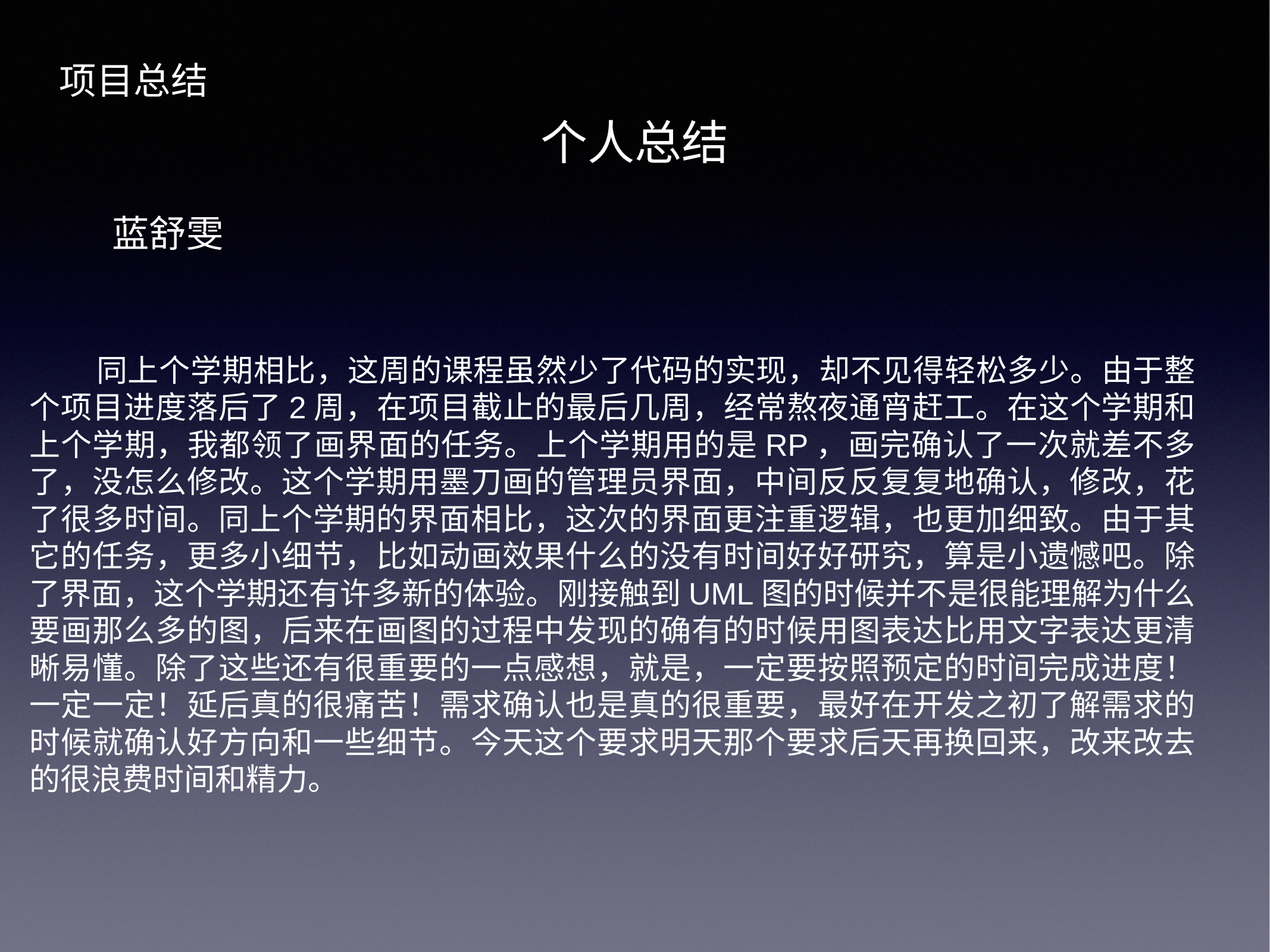

项目总结
个人总结
蓝舒雯
同上个学期相比，这周的课程虽然少了代码的实现，却不见得轻松多少。由于整个项目进度落后了2周，在项目截止的最后几周，经常熬夜通宵赶工。在这个学期和上个学期，我都领了画界面的任务。上个学期用的是RP，画完确认了一次就差不多了，没怎么修改。这个学期用墨刀画的管理员界面，中间反反复复地确认，修改，花了很多时间。同上个学期的界面相比，这次的界面更注重逻辑，也更加细致。由于其它的任务，更多小细节，比如动画效果什么的没有时间好好研究，算是小遗憾吧。除了界面，这个学期还有许多新的体验。刚接触到UML图的时候并不是很能理解为什么要画那么多的图，后来在画图的过程中发现的确有的时候用图表达比用文字表达更清晰易懂。除了这些还有很重要的一点感想，就是，一定要按照预定的时间完成进度！一定一定！延后真的很痛苦！需求确认也是真的很重要，最好在开发之初了解需求的时候就确认好方向和一些细节。今天这个要求明天那个要求后天再换回来，改来改去的很浪费时间和精力。